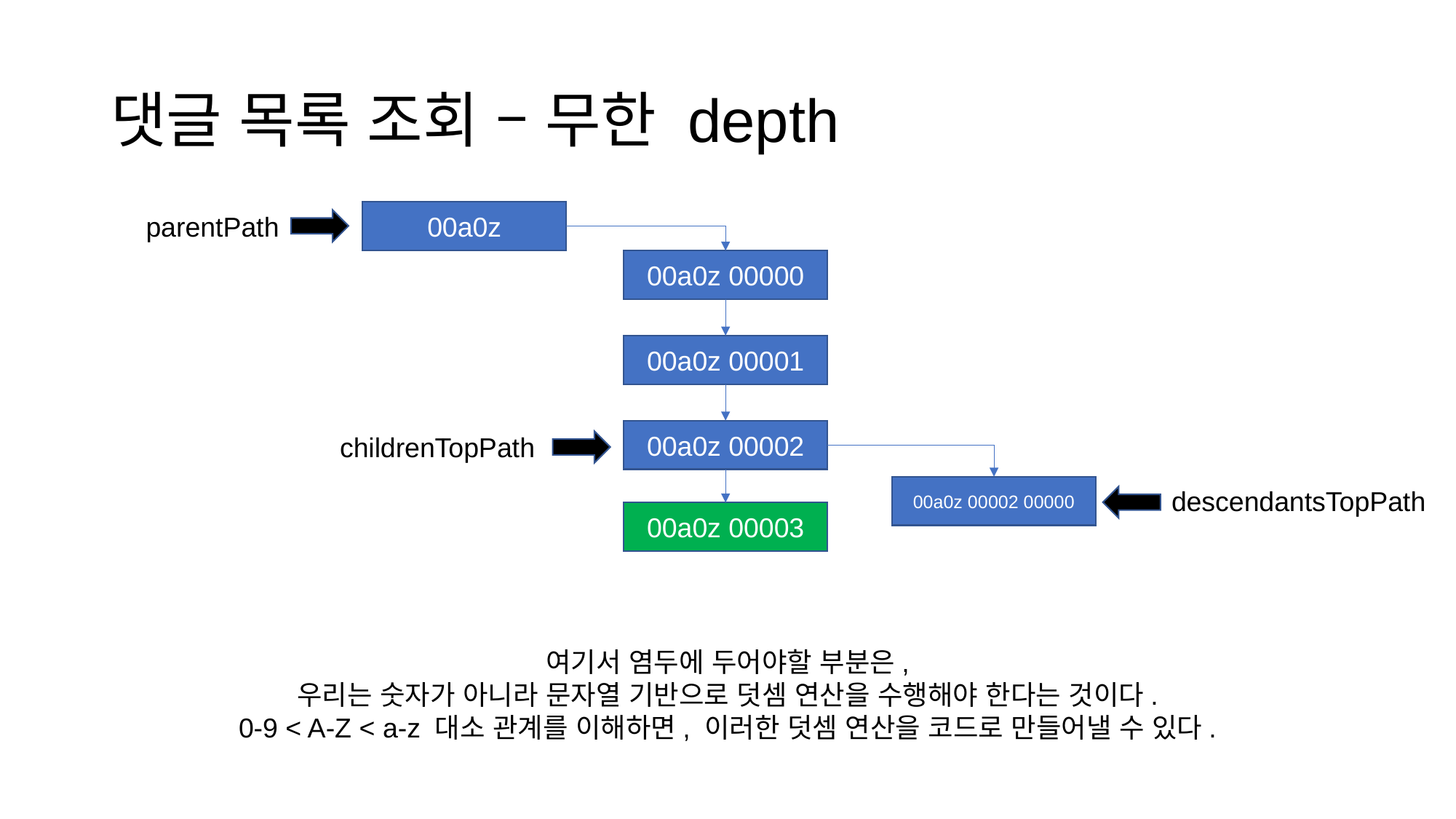

# 댓글 목록 조회 – 무한 depth
00a0z
parentPath

00a0z 00000
00a0z 00001
00a0z 00002
childrenTopPath

00a0z 00002 00000
descendantsTopPath

00a0z 00003
여기서 염두에 두어야할 부분은,
우리는 숫자가 아니라 문자열 기반으로 덧셈 연산을 수행해야 한다는 것이다.
0-9 < A-Z < a-z 대소 관계를 이해하면, 이러한 덧셈 연산을 코드로 만들어낼 수 있다.